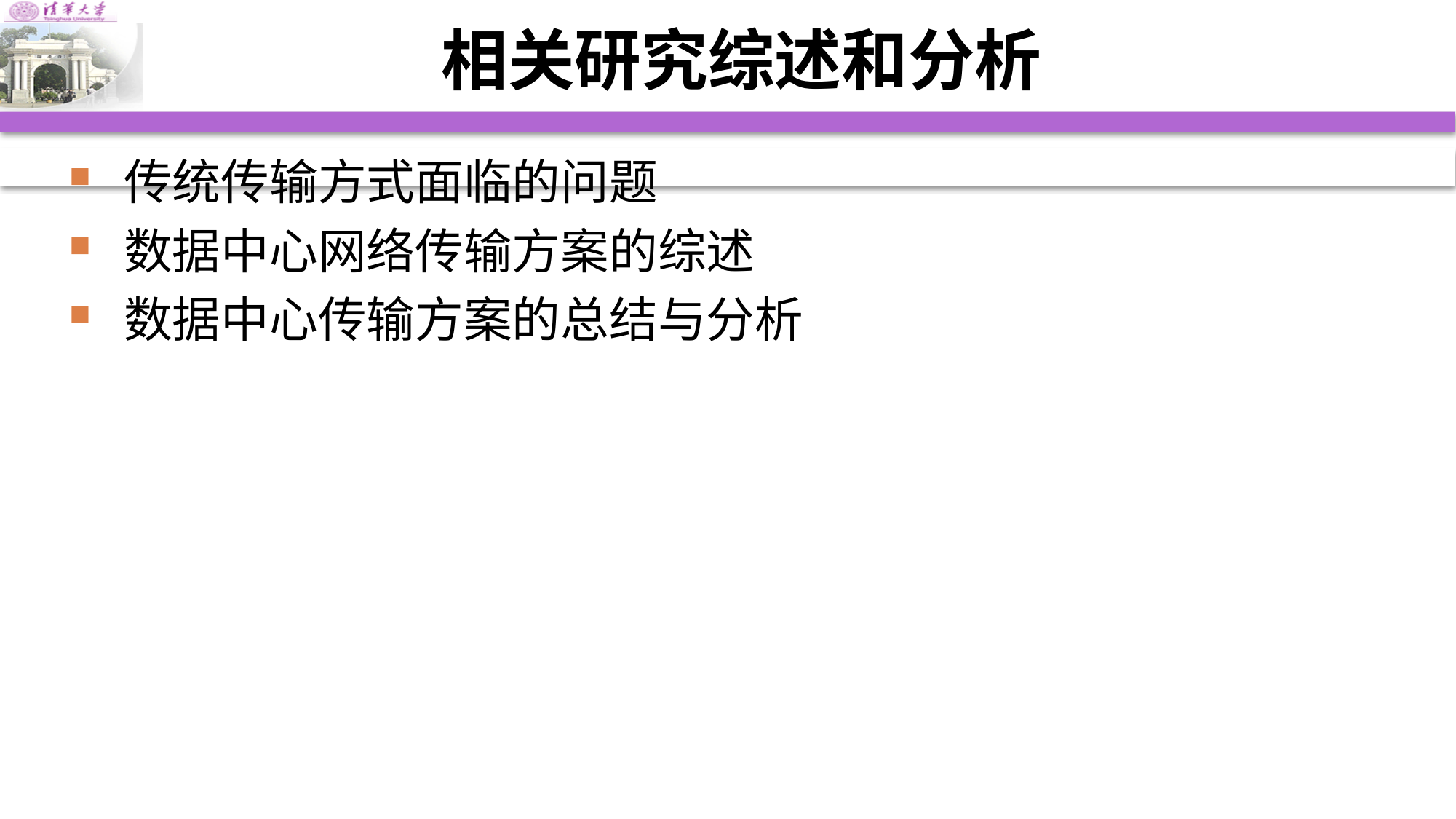

# 相关研究综述和分析
传统传输方式面临的问题
数据中心网络传输方案的综述
数据中心传输方案的总结与分析